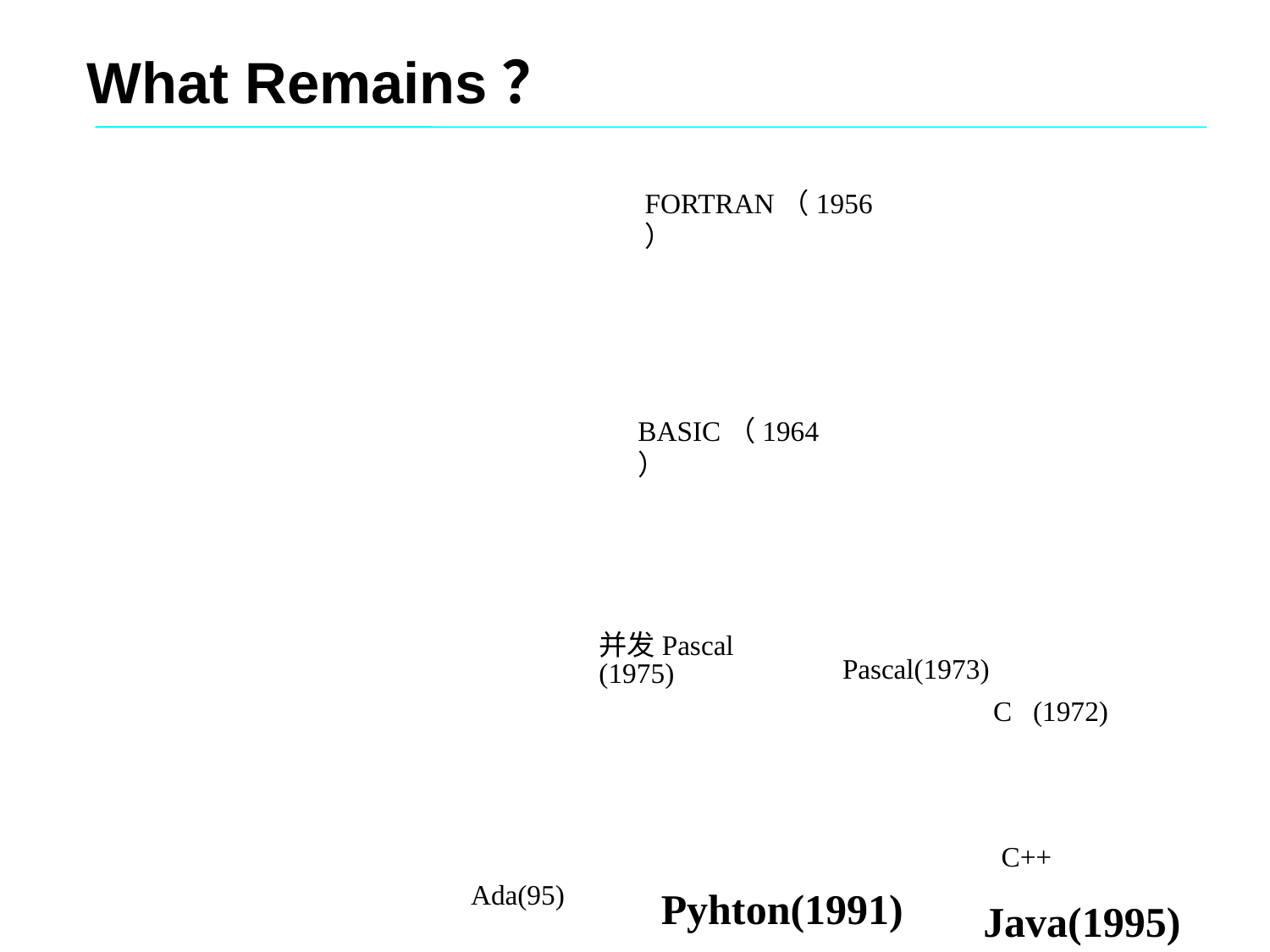

# What Remains？

FORTRAN（1956）
BASIC（1964）
并发Pascal
(1975)
Pascal(1973)
C   (1972)
C++
Ada(95)
Pyhton(1991)
Java(1995)